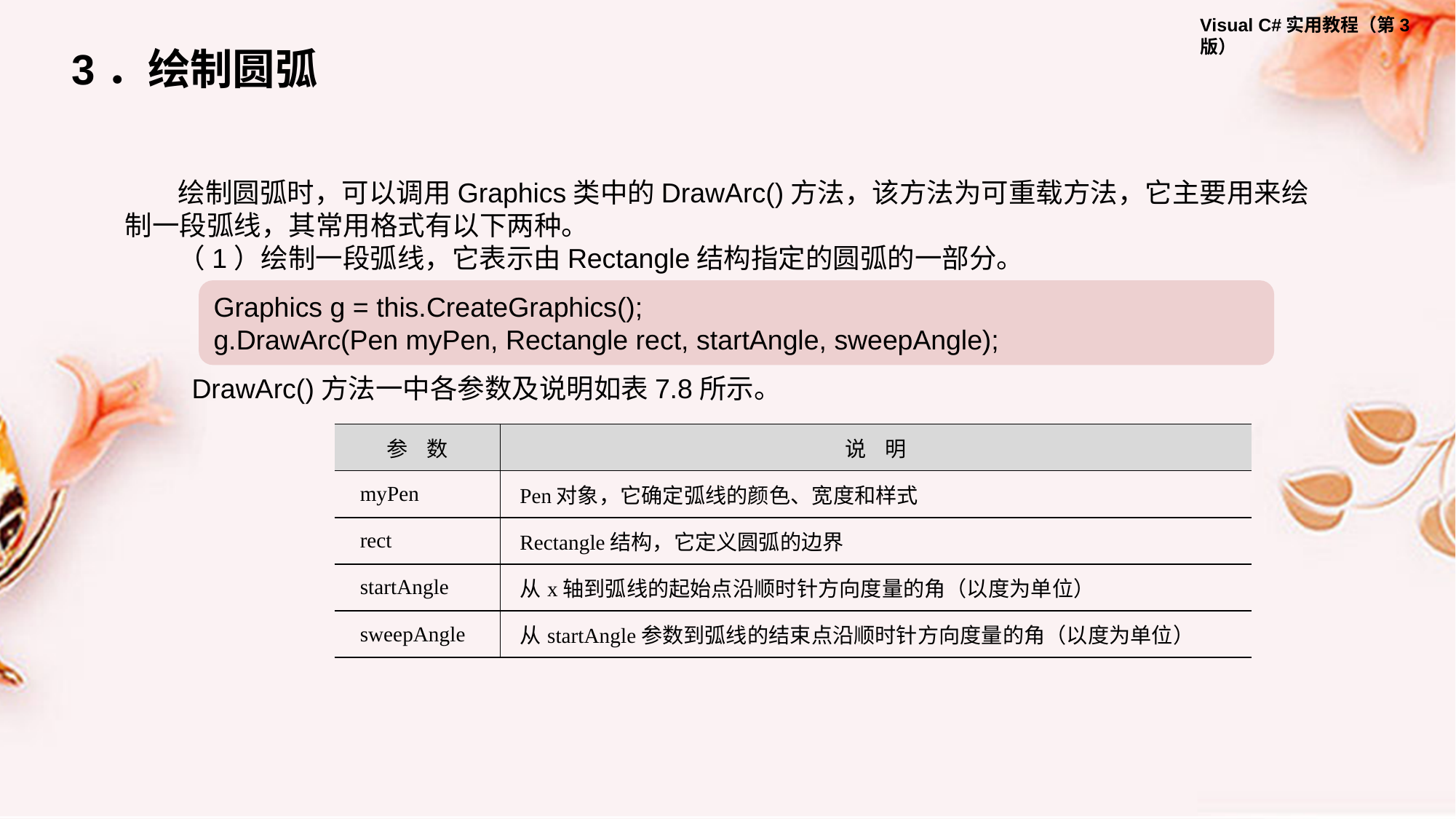

3．绘制圆弧
绘制圆弧时，可以调用Graphics类中的DrawArc()方法，该方法为可重载方法，它主要用来绘制一段弧线，其常用格式有以下两种。
（1）绘制一段弧线，它表示由Rectangle结构指定的圆弧的一部分。
Graphics g = this.CreateGraphics();
g.DrawArc(Pen myPen, Rectangle rect, startAngle, sweepAngle);
DrawArc()方法一中各参数及说明如表7.8所示。
| 参 数 | 说 明 |
| --- | --- |
| myPen | Pen对象，它确定弧线的颜色、宽度和样式 |
| rect | Rectangle结构，它定义圆弧的边界 |
| startAngle | 从x轴到弧线的起始点沿顺时针方向度量的角（以度为单位） |
| sweepAngle | 从startAngle参数到弧线的结束点沿顺时针方向度量的角（以度为单位） |